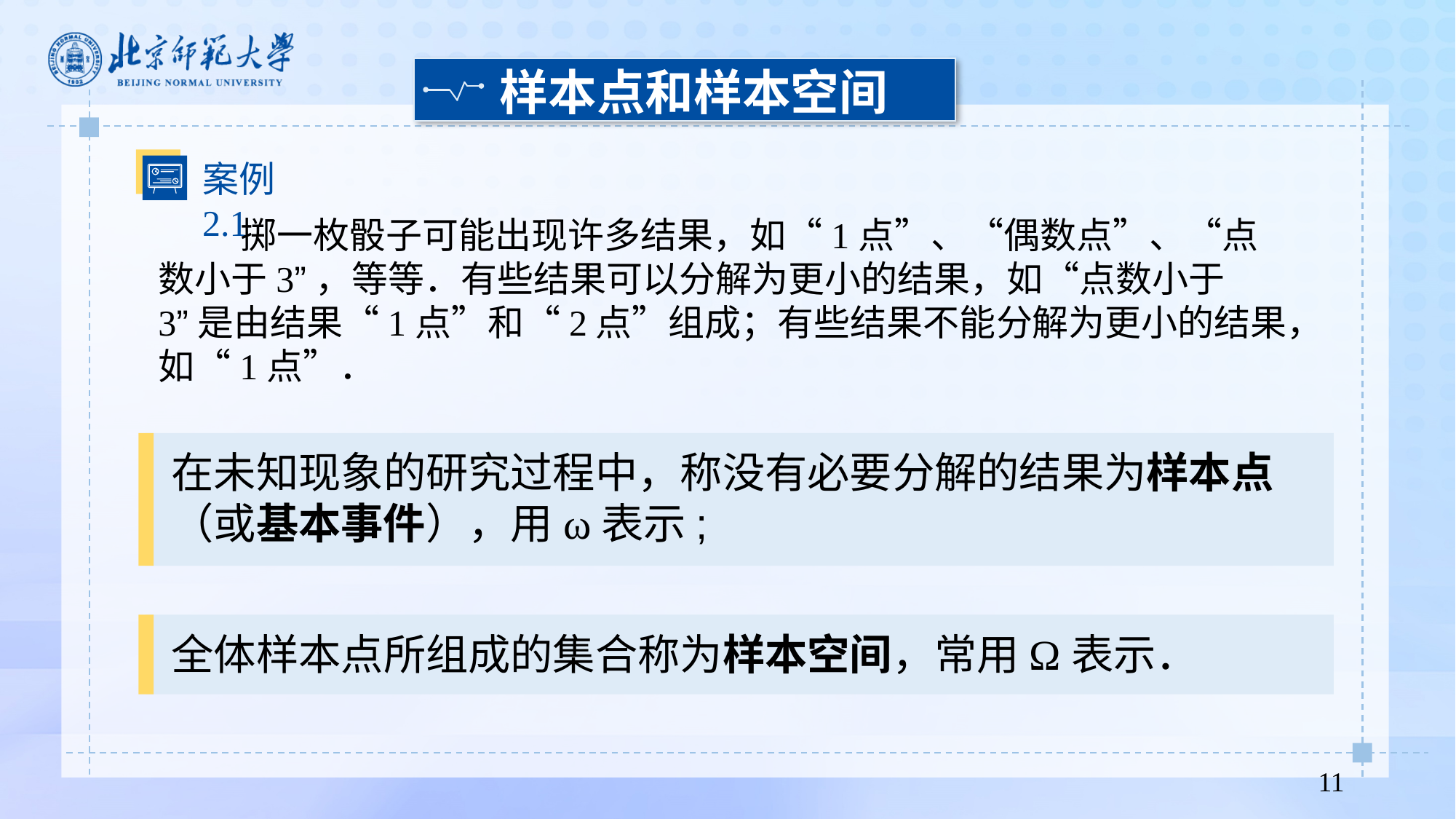

样本点和样本空间

案例2.1
         掷一枚骰子可能出现许多结果，如“1点”、“偶数点”、“点数小于3”，等等．有些结果可以分解为更小的结果，如“点数小于3”是由结果“1点”和“2点”组成；有些结果不能分解为更小的结果，如“1点”．
在未知现象的研究过程中，称没有必要分解的结果为样本点（或基本事件），用ω表示;

全体样本点所组成的集合称为样本空间，常用Ω表示．

11